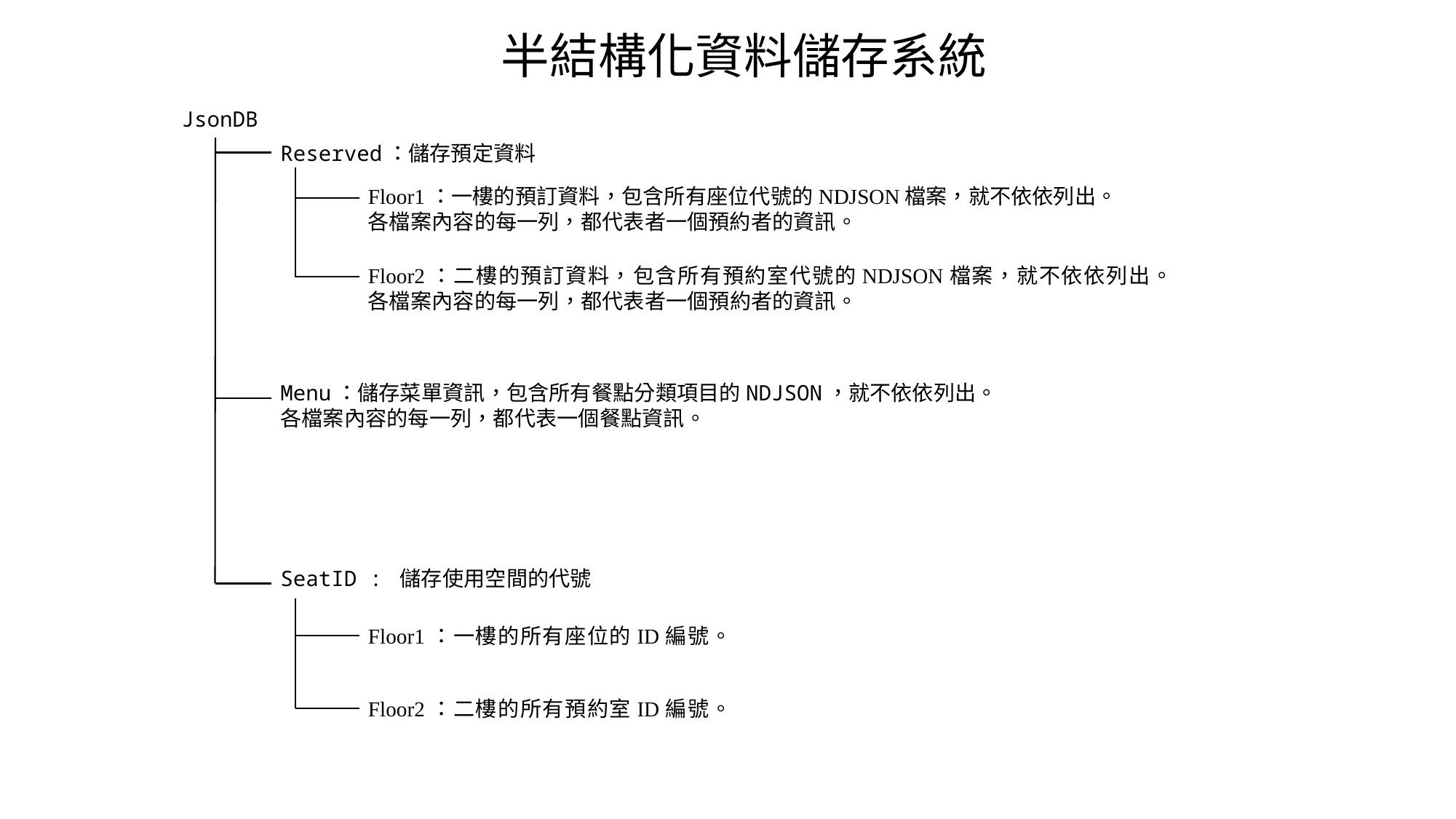

# 半結構化資料儲存系統
JsonDB
Reserved：儲存預定資料
Floor1：一樓的預訂資料，包含所有座位代號的NDJSON檔案，就不依依列出。
各檔案內容的每一列，都代表者一個預約者的資訊。
Floor2：二樓的預訂資料，包含所有預約室代號的NDJSON檔案，就不依依列出。
各檔案內容的每一列，都代表者一個預約者的資訊。
Menu：儲存菜單資訊，包含所有餐點分類項目的NDJSON，就不依依列出。
各檔案內容的每一列，都代表一個餐點資訊。
SeatID : 儲存使用空間的代號
Floor1：一樓的所有座位的ID編號。
Floor2：二樓的所有預約室ID編號。